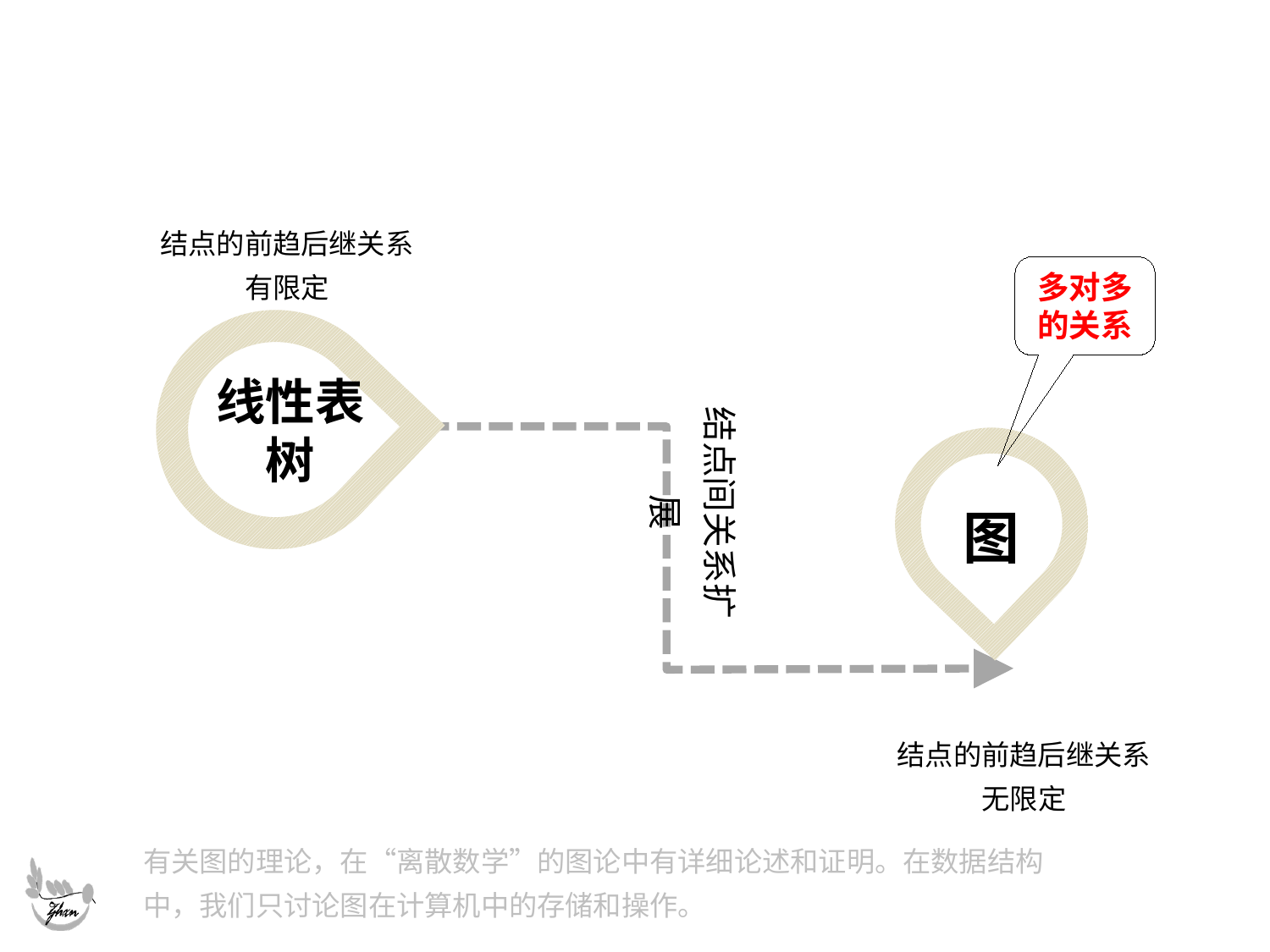

结点的前趋后继关系有限定
多对多的关系
线性表
树
结点间关系扩展

图
结点的前趋后继关系无限定
有关图的理论，在“离散数学”的图论中有详细论述和证明。在数据结构中，我们只讨论图在计算机中的存储和操作。